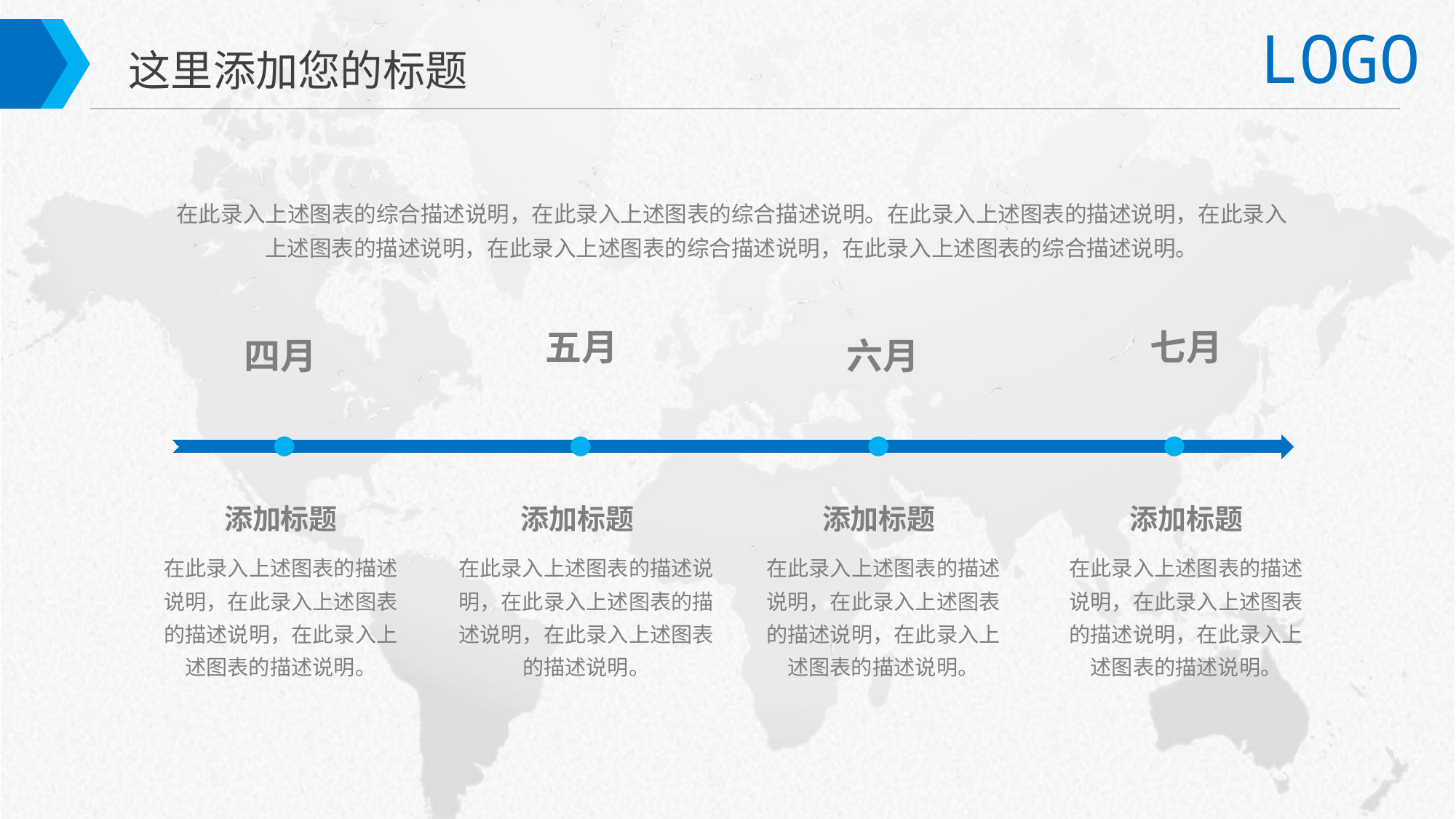

这里添加您的标题
在此录入上述图表的综合描述说明，在此录入上述图表的综合描述说明。在此录入上述图表的描述说明，在此录入上述图表的描述说明，在此录入上述图表的综合描述说明，在此录入上述图表的综合描述说明。
四月
五月
六月
七月

添加标题
添加标题
添加标题
添加标题
在此录入上述图表的描述说明，在此录入上述图表的描述说明，在此录入上述图表的描述说明。
在此录入上述图表的描述说明，在此录入上述图表的描述说明，在此录入上述图表的描述说明。
在此录入上述图表的描述说明，在此录入上述图表的描述说明，在此录入上述图表的描述说明。
在此录入上述图表的描述说明，在此录入上述图表的描述说明，在此录入上述图表的描述说明。